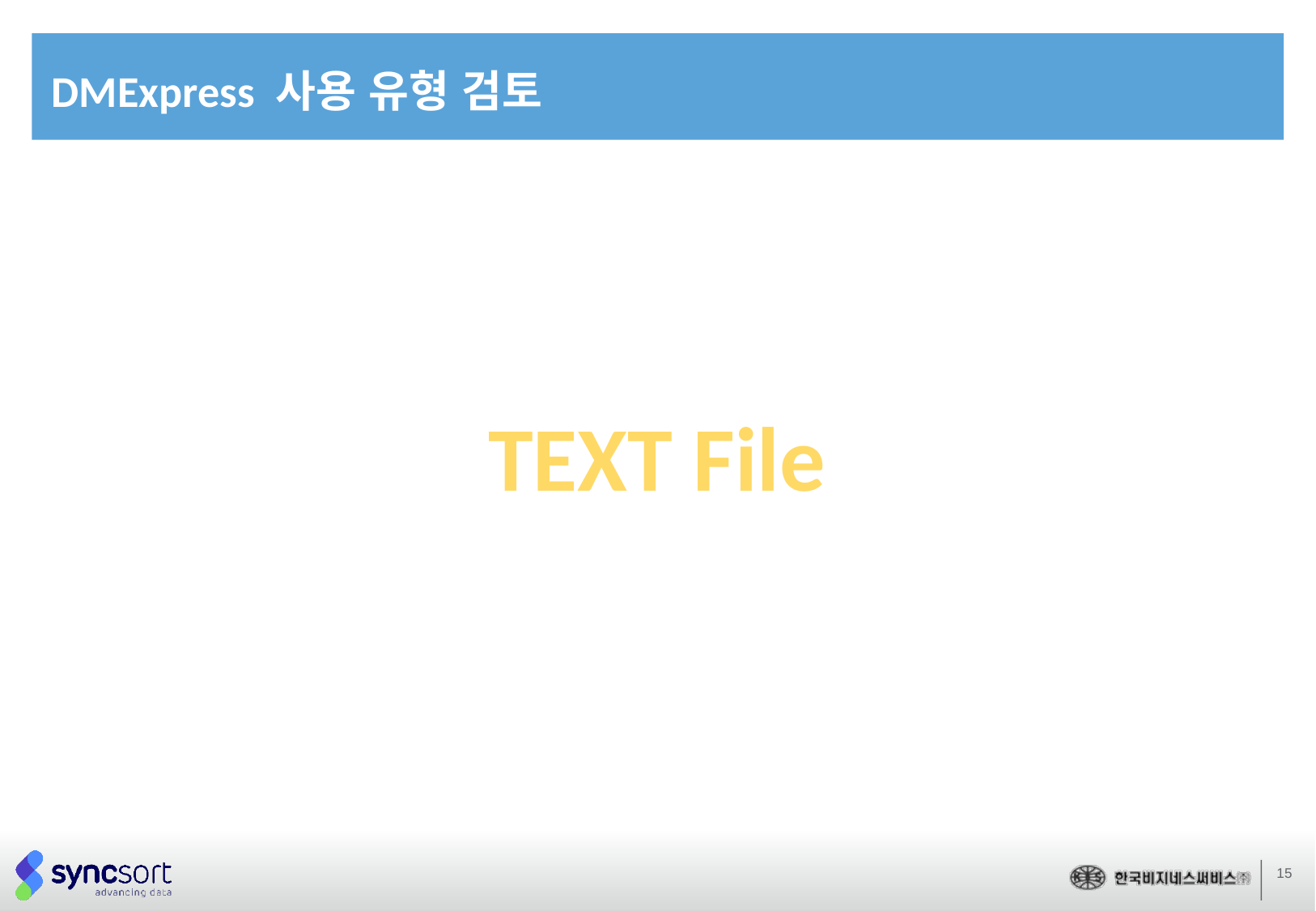

# DMExpress 사용 유형 검토
TEXT File